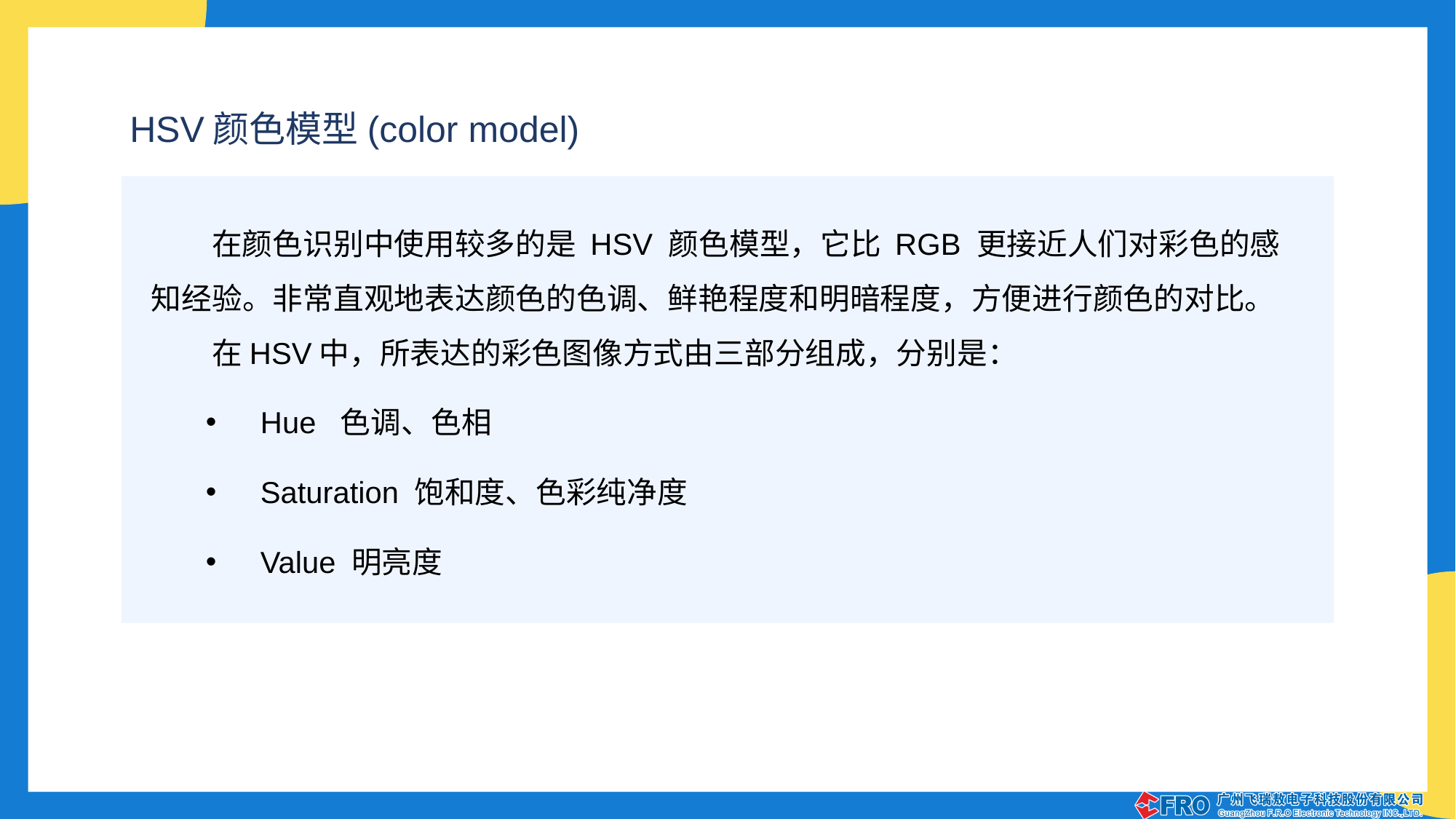

HSV颜色模型(color model)
在颜色识别中使用较多的是 HSV 颜色模型，它比 RGB 更接近人们对彩色的感知经验。非常直观地表达颜色的色调、鲜艳程度和明暗程度，方便进行颜色的对比。
在HSV中，所表达的彩色图像方式由三部分组成，分别是：
Hue  色调、色相
Saturation 饱和度、色彩纯净度
Value 明亮度